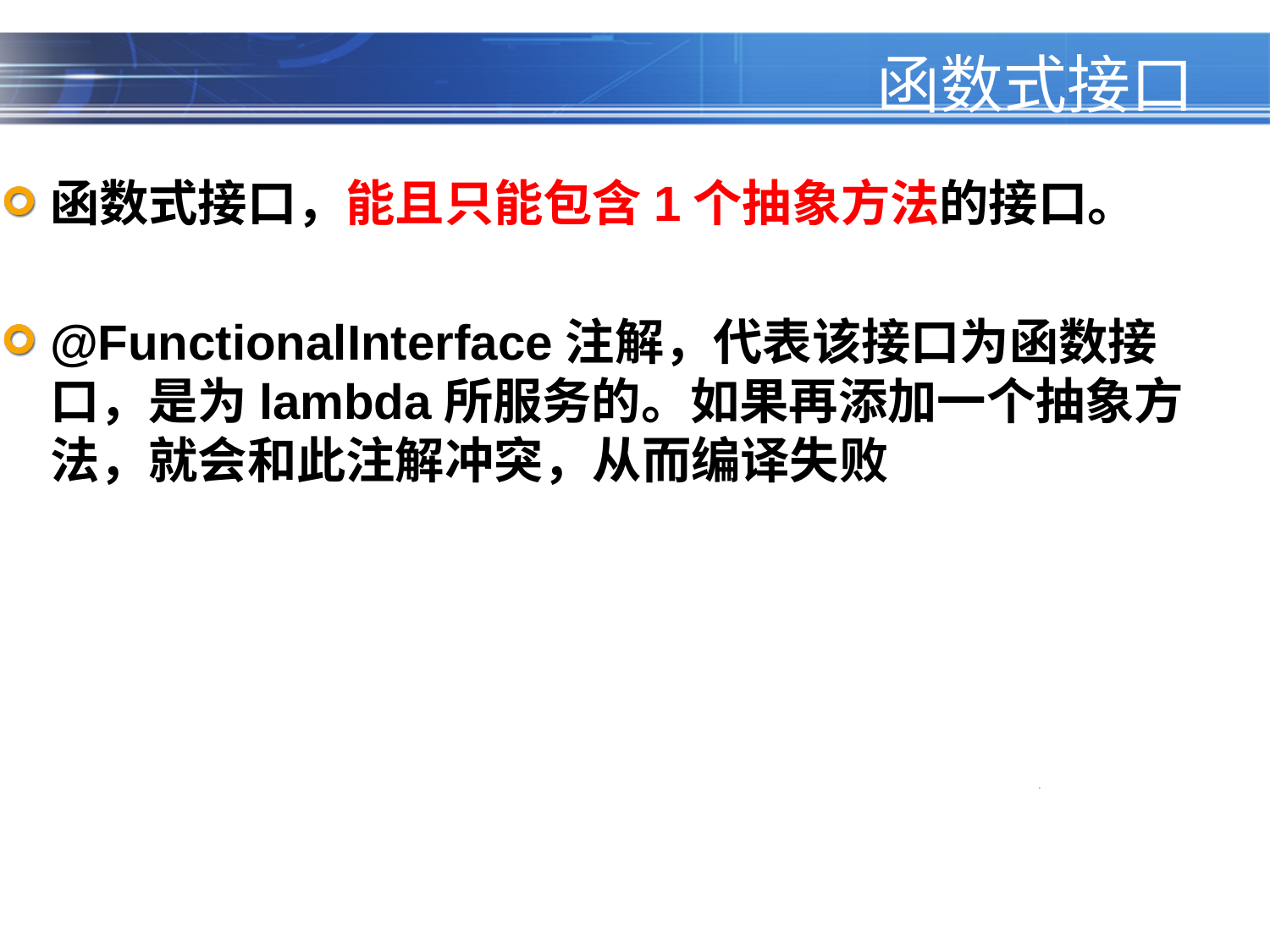

函数式接口
# Functional Interfaces
函数式接口，能且只能包含1个抽象方法的接口。

@FunctionalInterface注解，代表该接口为函数接口，是为lambda所服务的。如果再添加一个抽象方法，就会和此注解冲突，从而编译失败

57